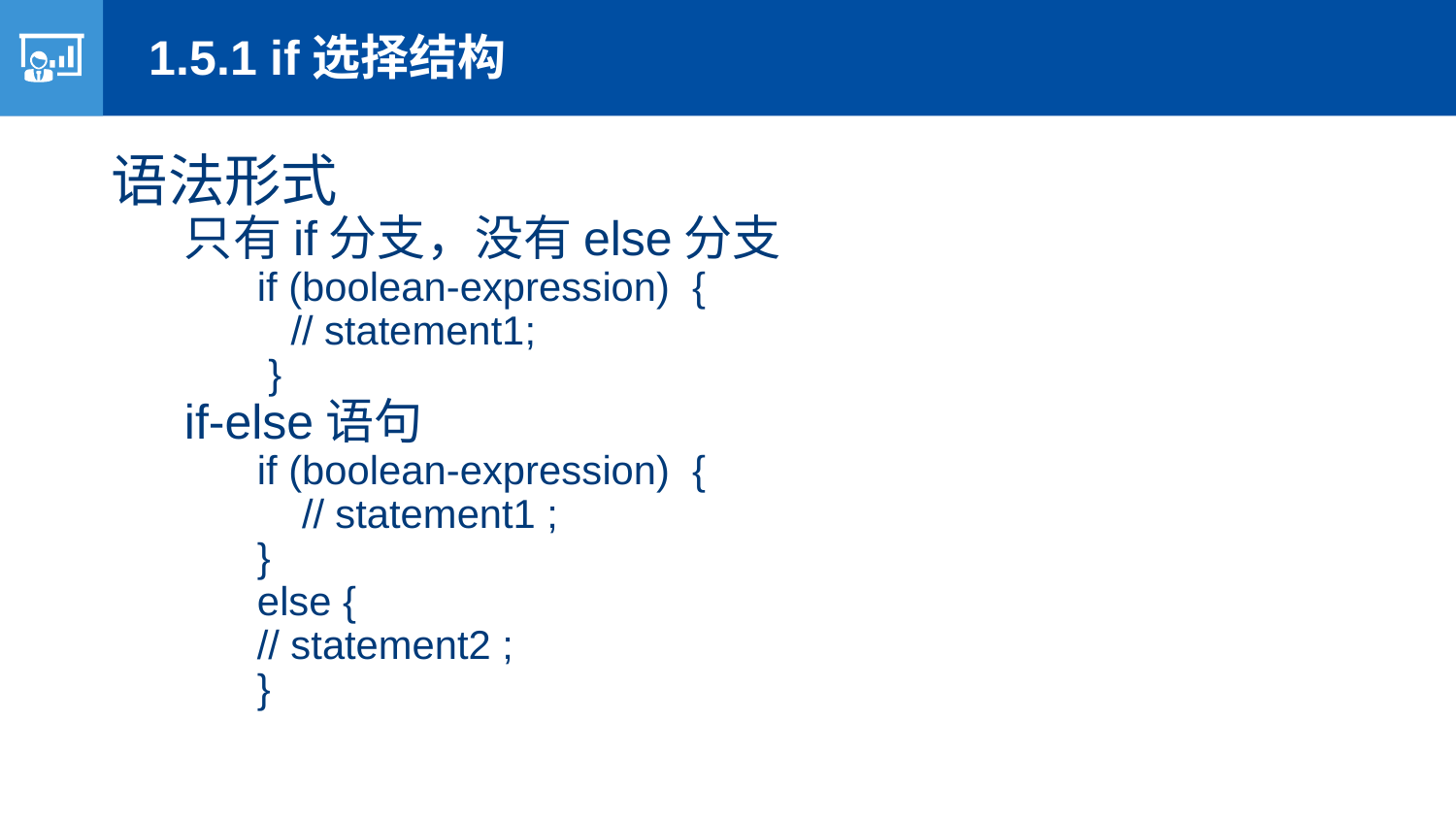

1.5.1 if选择结构
语法形式
只有if分支，没有else分支
if (boolean-expression)  {
   // statement1;
 }
if-else语句
if (boolean-expression)  {
    // statement1 ;
}
else {
// statement2 ;
}